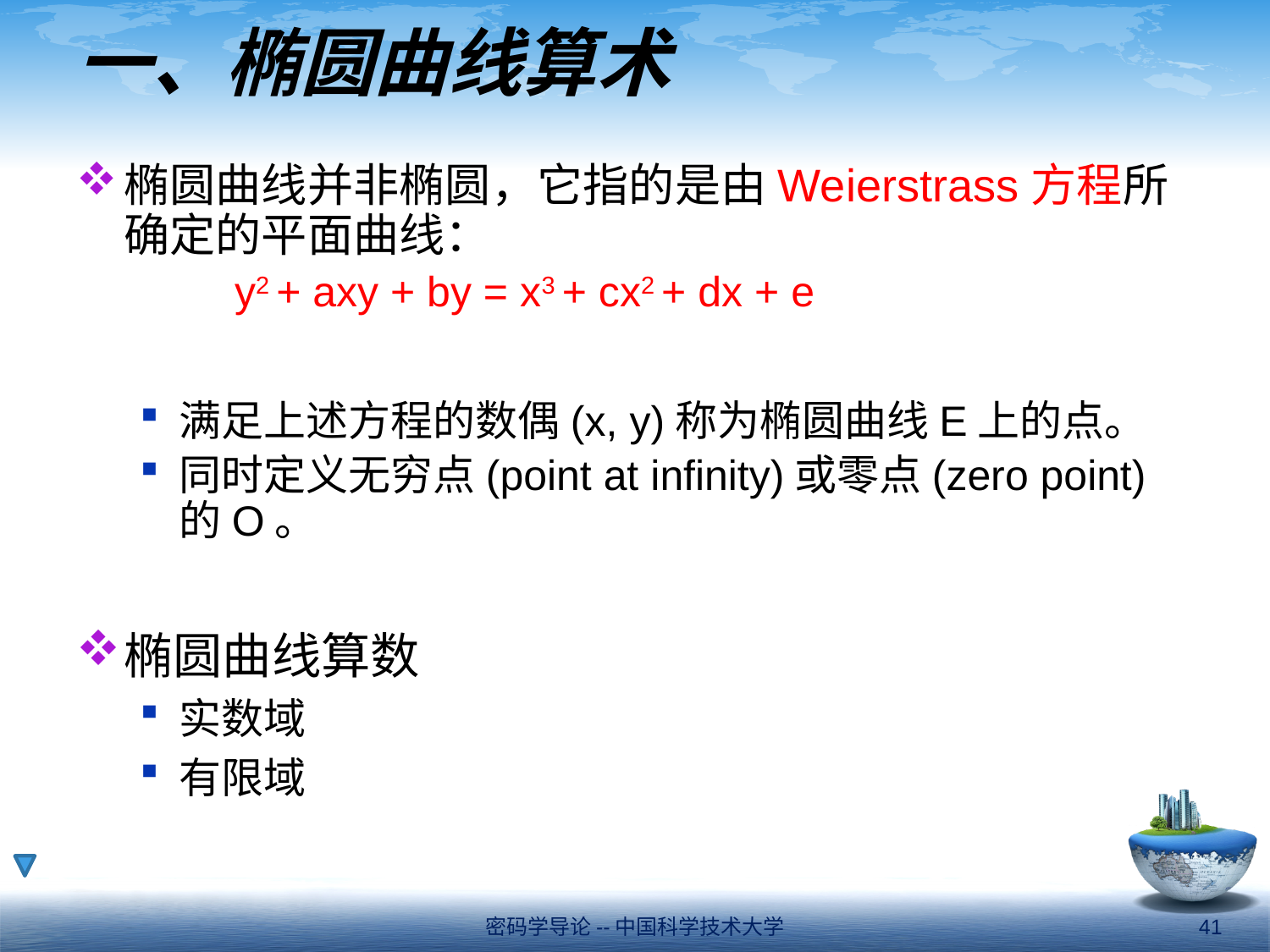

# 一、椭圆曲线算术
椭圆曲线并非椭圆，它指的是由Weierstrass方程所确定的平面曲线：
        y2 + axy + by = x3 + cx2 + dx + e

满足上述方程的数偶(x, y)称为椭圆曲线E上的点。
同时定义无穷点(point at infinity)或零点(zero point)的O。

椭圆曲线算数
实数域
有限域

密码学导论--中国科学技术大学
41